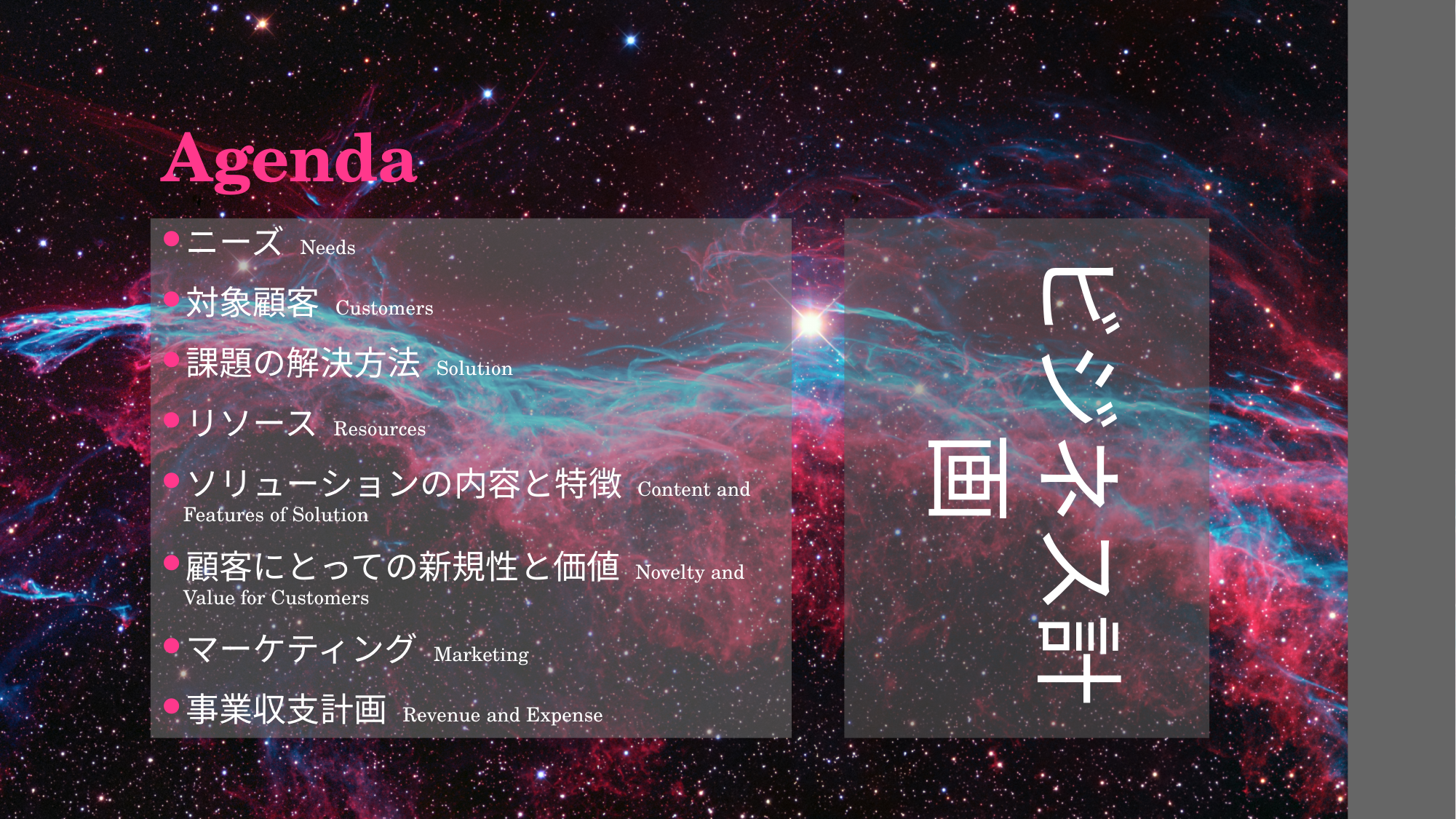

# Agenda
ニーズ Needs
対象顧客 Customers
課題の解決方法 Solution
リソース Resources
ソリューションの内容と特徴 Content and Features of Solution
顧客にとっての新規性と価値 Novelty and Value for Customers
マーケティング Marketing
事業収支計画 Revenue and Expense
ビジネス計画